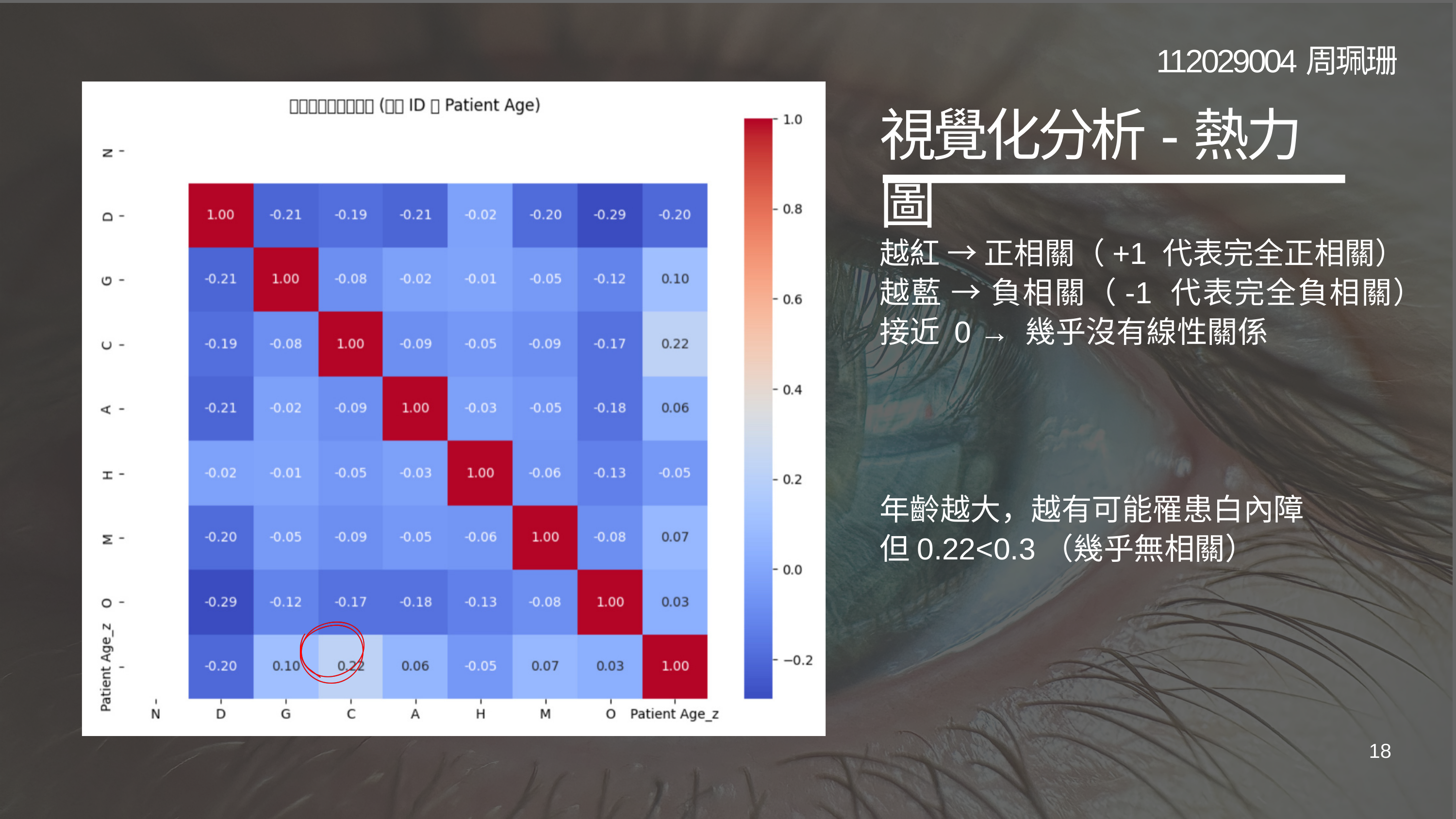

112029004周珮珊

視覺化分析-熱力圖

越紅 → 正相關（+1 代表完全正相關）
越藍 → 負相關（-1 代表完全負相關） 接近 0 → 幾乎沒有線性關係
年齡越大，越有可能罹患白內障
但0.22<0.3（幾乎無相關）

18